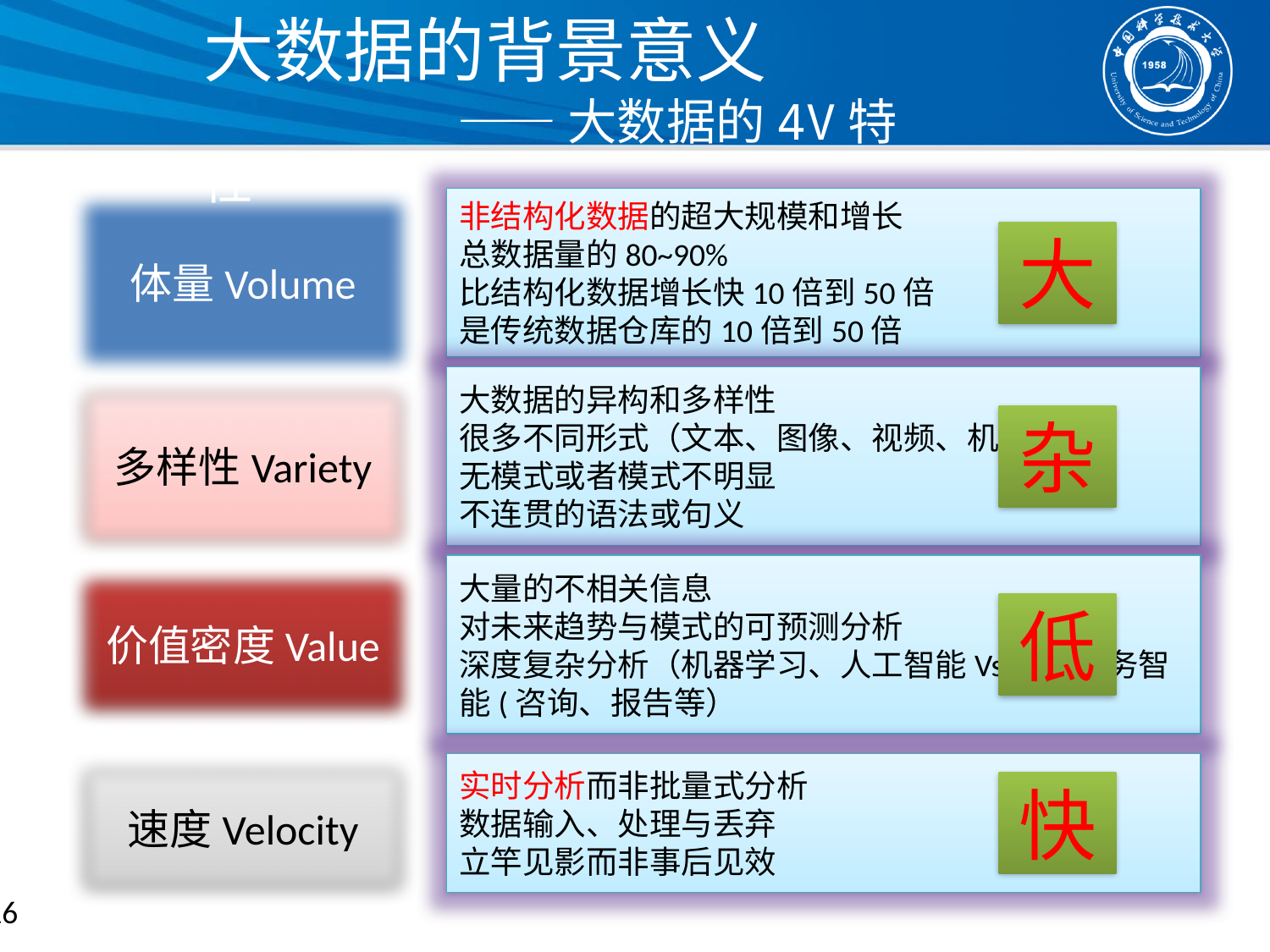

大数据的背景意义
		——大数据的4V特性
体量Volume
非结构化数据的超大规模和增长
总数据量的80~90%
比结构化数据增长快10倍到50倍
是传统数据仓库的10倍到50倍
大

大数据的异构和多样性
很多不同形式（文本、图像、视频、机器数据）
无模式或者模式不明显
不连贯的语法或句义

多样性Variety
杂
“海量化(Volume)、多样化(Variety)、快速化(Velocity)、价值密度低（Value）”就是“大数据”的显著特征，或者说，只有具备这些特点的数据，才是大数据。

大量的不相关信息
对未来趋势与模式的可预测分析
深度复杂分析（机器学习、人工智能Vs传统商务智能(咨询、报告等）

价值密度Value
低
速度Velocity

实时分析而非批量式分析
数据输入、处理与丢弃
立竿见影而非事后见效

快